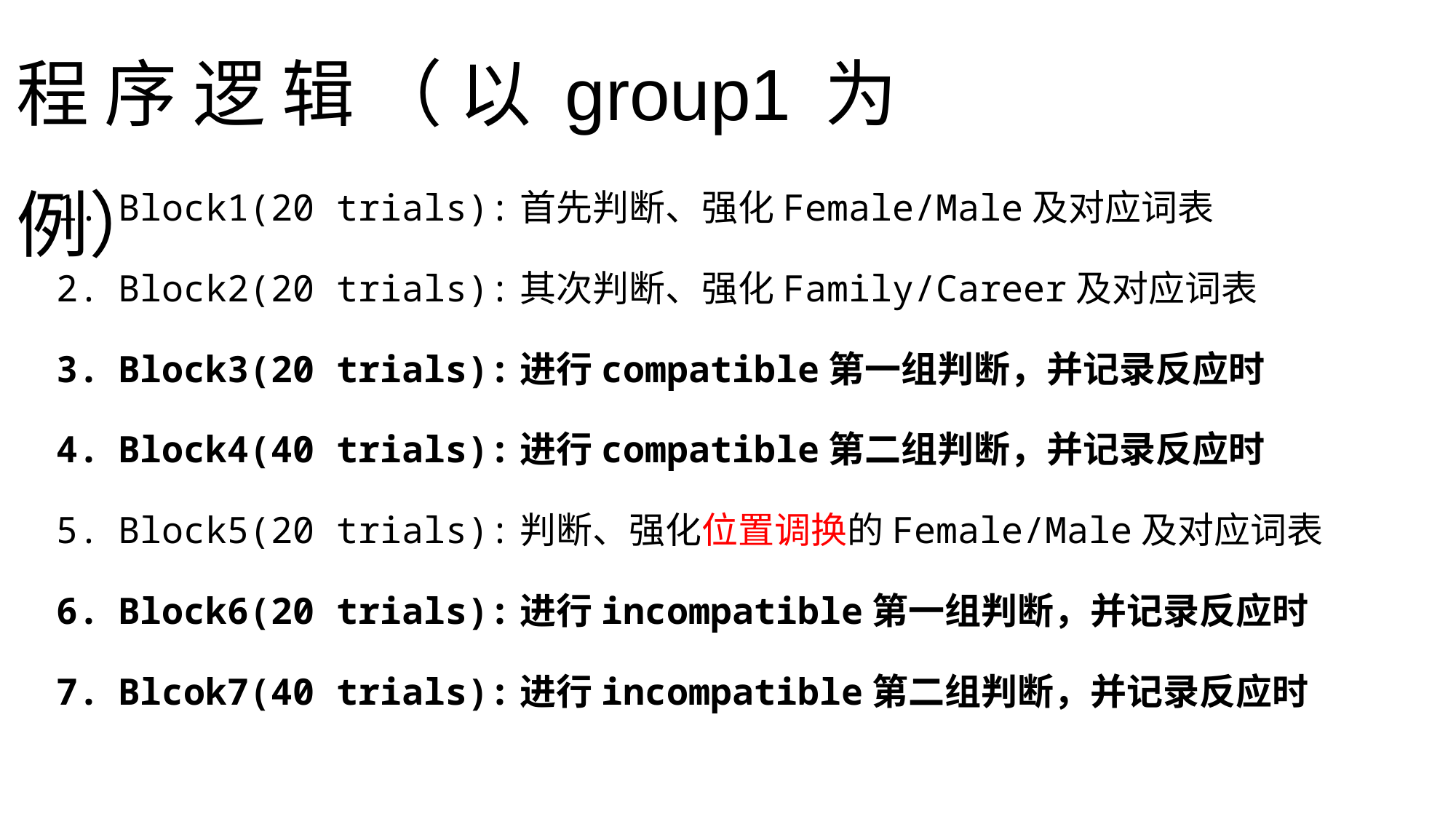

程序逻辑（以group1为例）
Block1(20 trials):首先判断、强化Female/Male及对应词表
Block2(20 trials):其次判断、强化Family/Career及对应词表
Block3(20 trials):进行compatible第一组判断，并记录反应时
Block4(40 trials):进行compatible第二组判断，并记录反应时
Block5(20 trials):判断、强化位置调换的Female/Male及对应词表
Block6(20 trials):进行incompatible第一组判断，并记录反应时
Blcok7(40 trials):进行incompatible第二组判断，并记录反应时